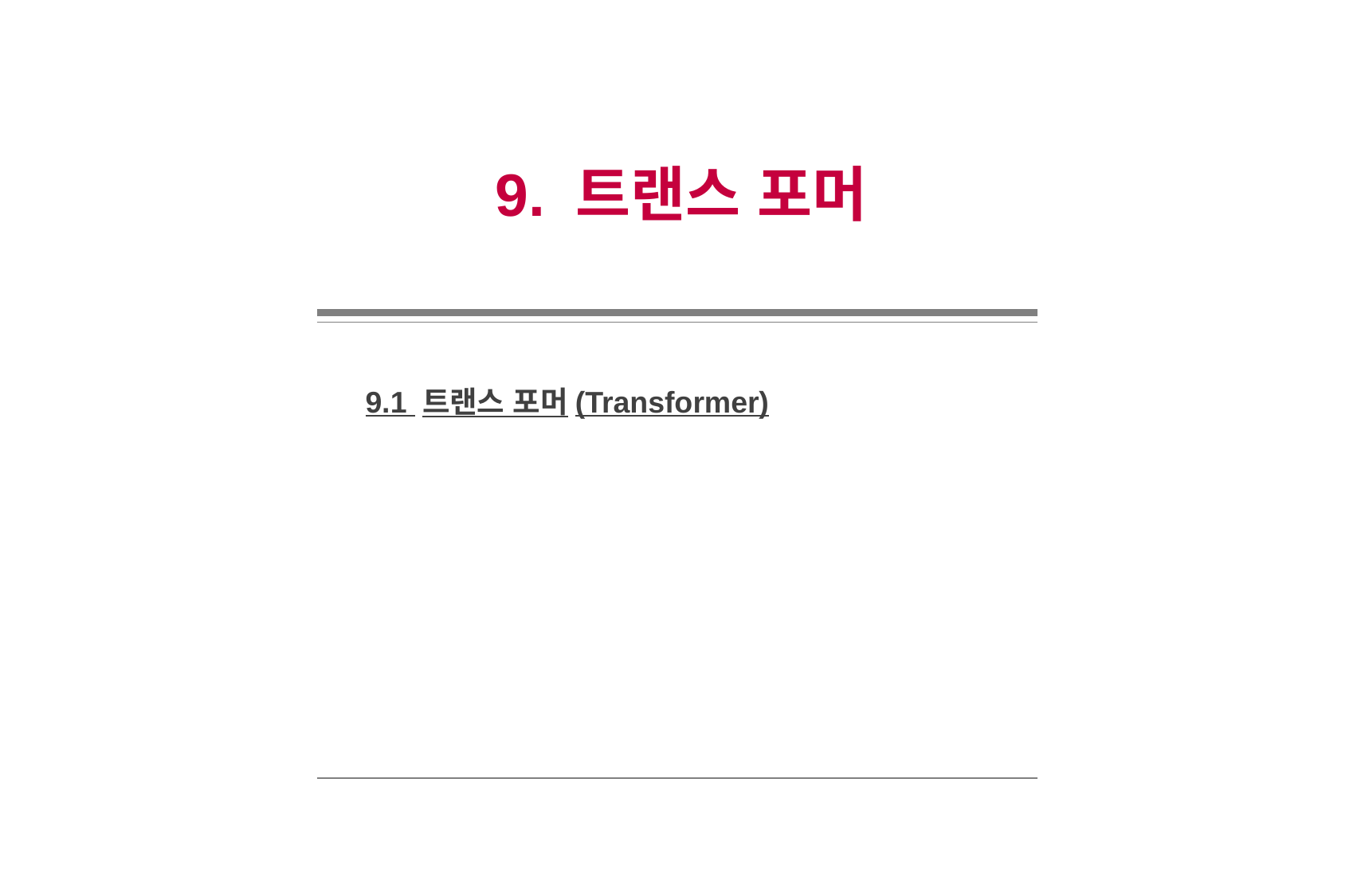

9. 트랜스 포머
9.1 트랜스 포머(Transformer)
"Attention is all you need"